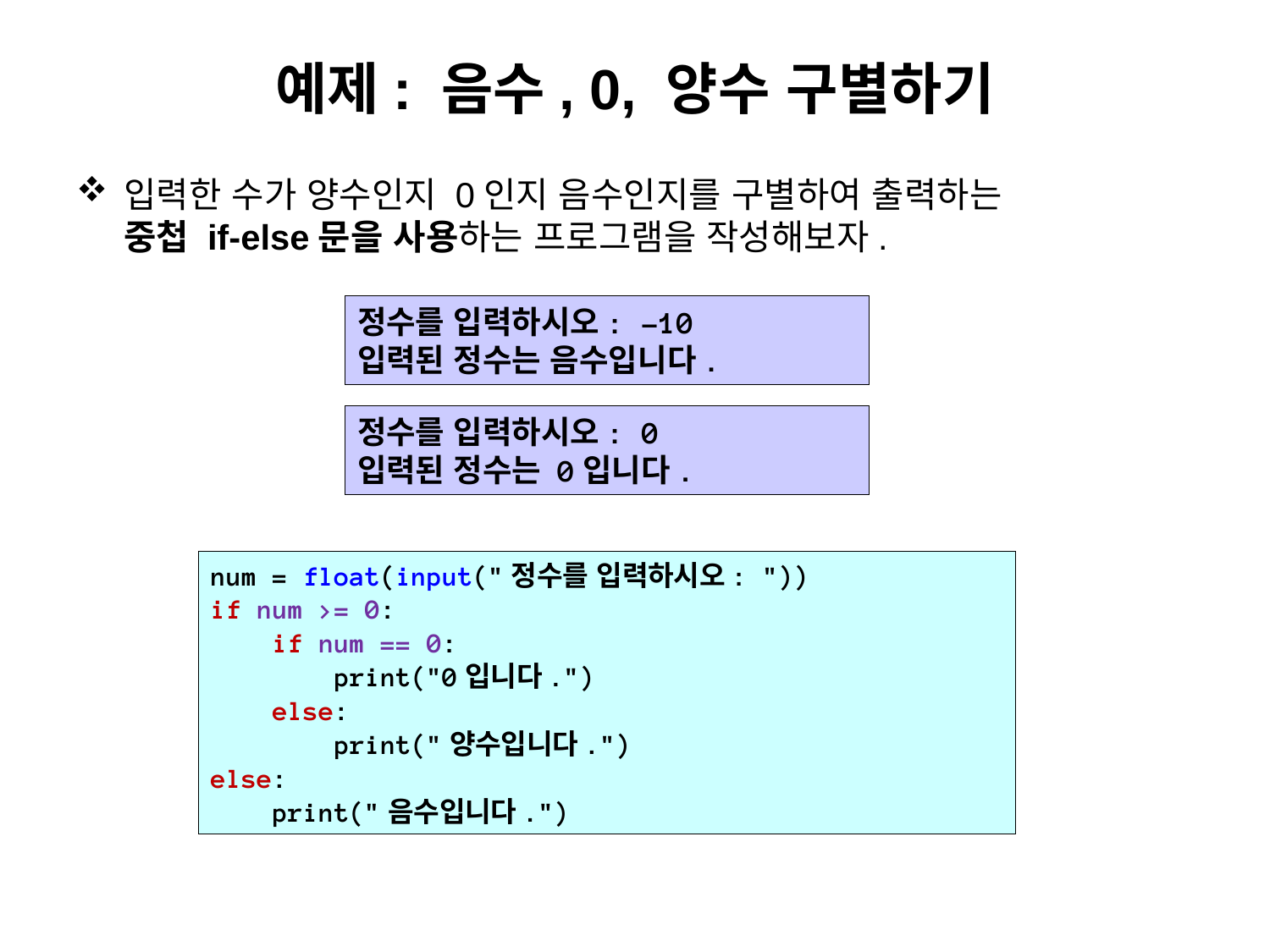

# 예제: 음수, 0, 양수 구별하기
입력한 수가 양수인지 0인지 음수인지를 구별하여 출력하는
중첩 if-else문을 사용하는 프로그램을 작성해보자.

정수를 입력하시오: -10
입력된 정수는 음수입니다.
정수를 입력하시오: 0
입력된 정수는 0입니다.
num = float(input("정수를 입력하시오: "))
if num >= 0:
    if num == 0:
        print("0입니다.")
    else:
        print("양수입니다.")
else:
    print("음수입니다.")